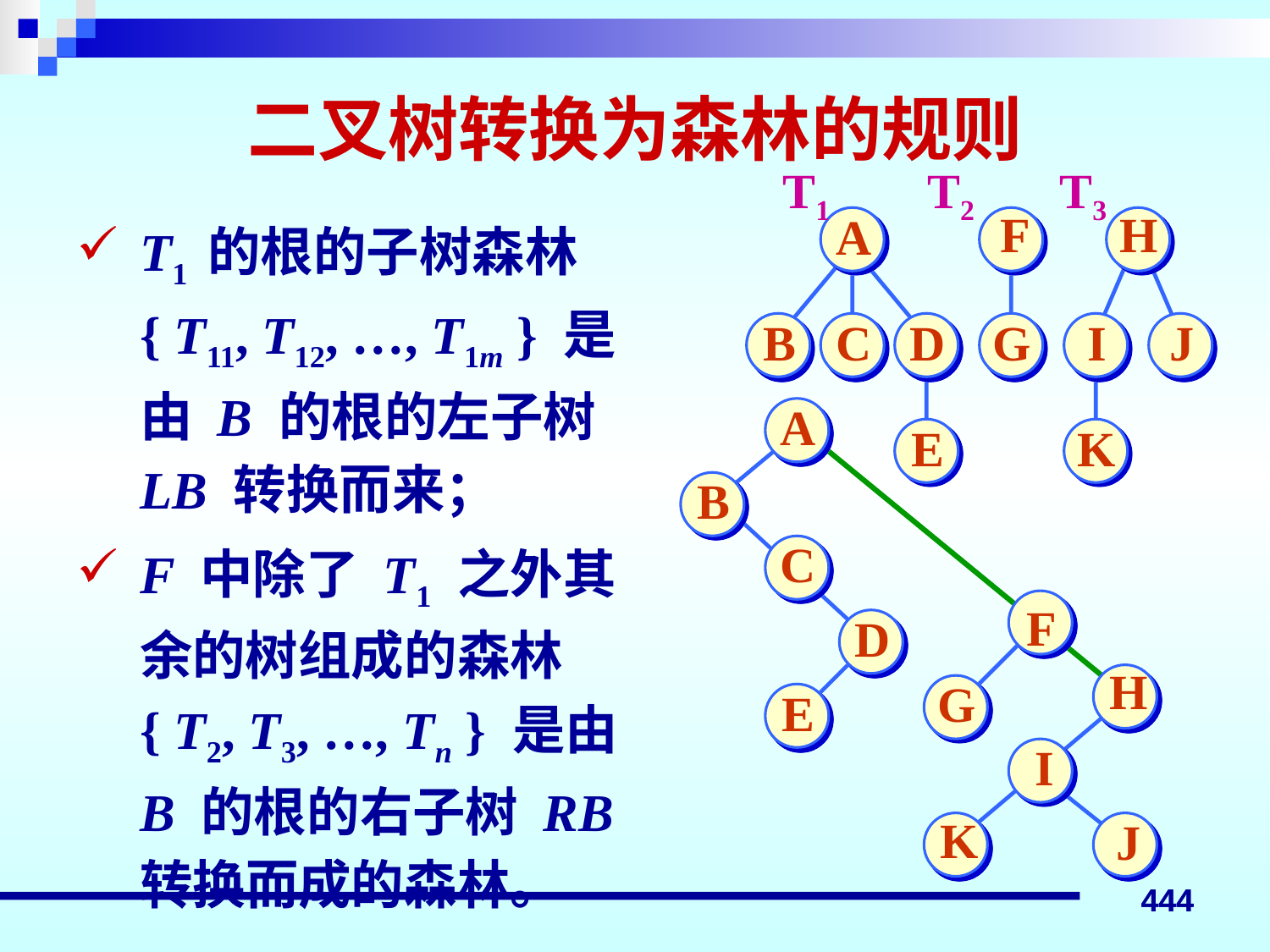

# 二叉树转换为森林的规则
T1        T2       T3
F
H
A

B
C
D
G
I
J

E
K

T1 的根的子树森林 { T11, T12, …, T1m } 是由 B 的根的左子树 LB 转换而来；
F 中除了 T1 之外其余的树组成的森林 { T2, T3, …, Tn } 是由 B 的根的右子树 RB 转换而成的森林。
A

B

C

F
D

H

G
E

I

K
J

444
444